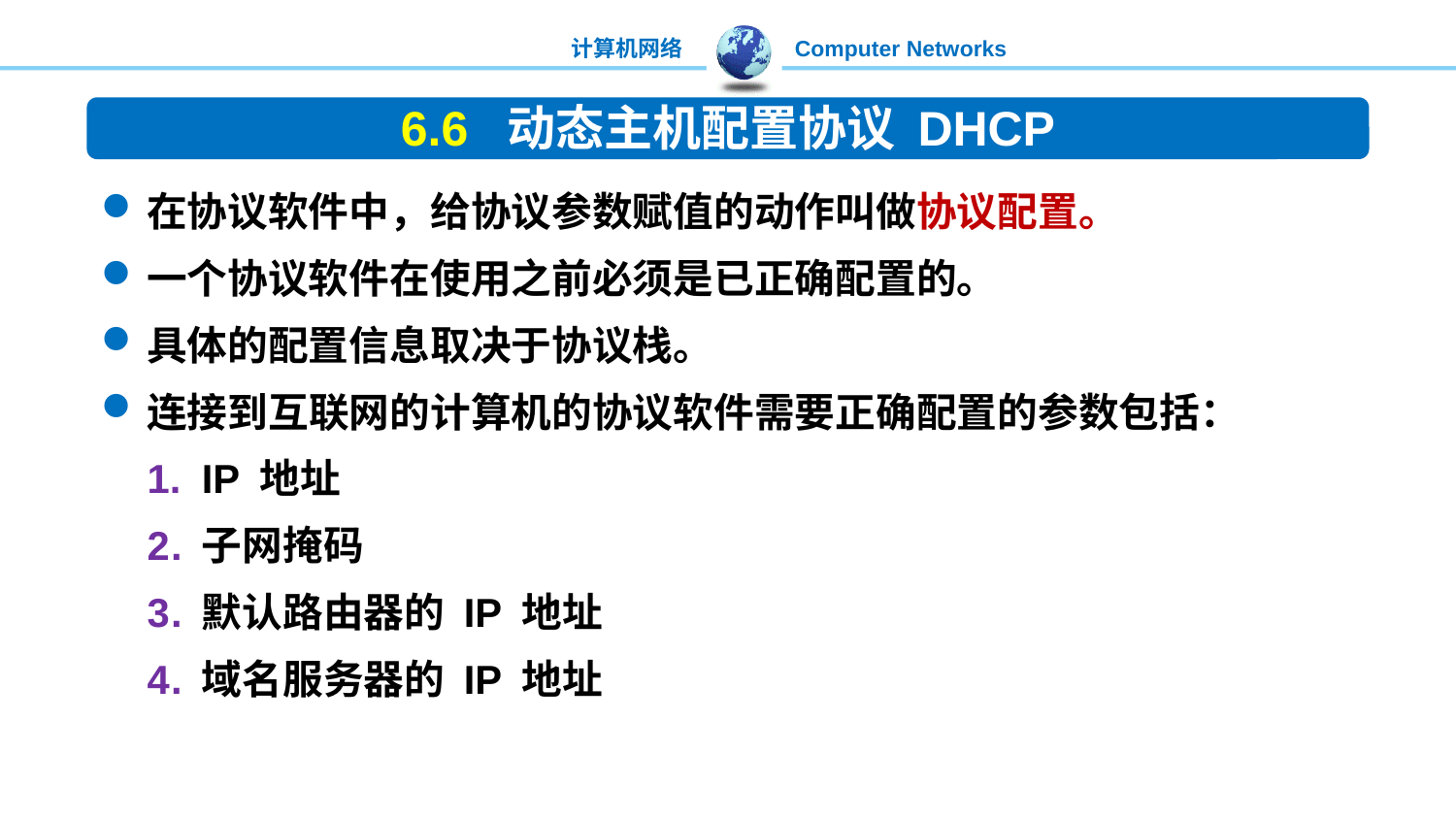

6.6  动态主机配置协议 DHCP

在协议软件中，给协议参数赋值的动作叫做协议配置。
一个协议软件在使用之前必须是已正确配置的。
具体的配置信息取决于协议栈。
连接到互联网的计算机的协议软件需要正确配置的参数包括：
IP 地址
子网掩码
默认路由器的 IP 地址
域名服务器的 IP 地址